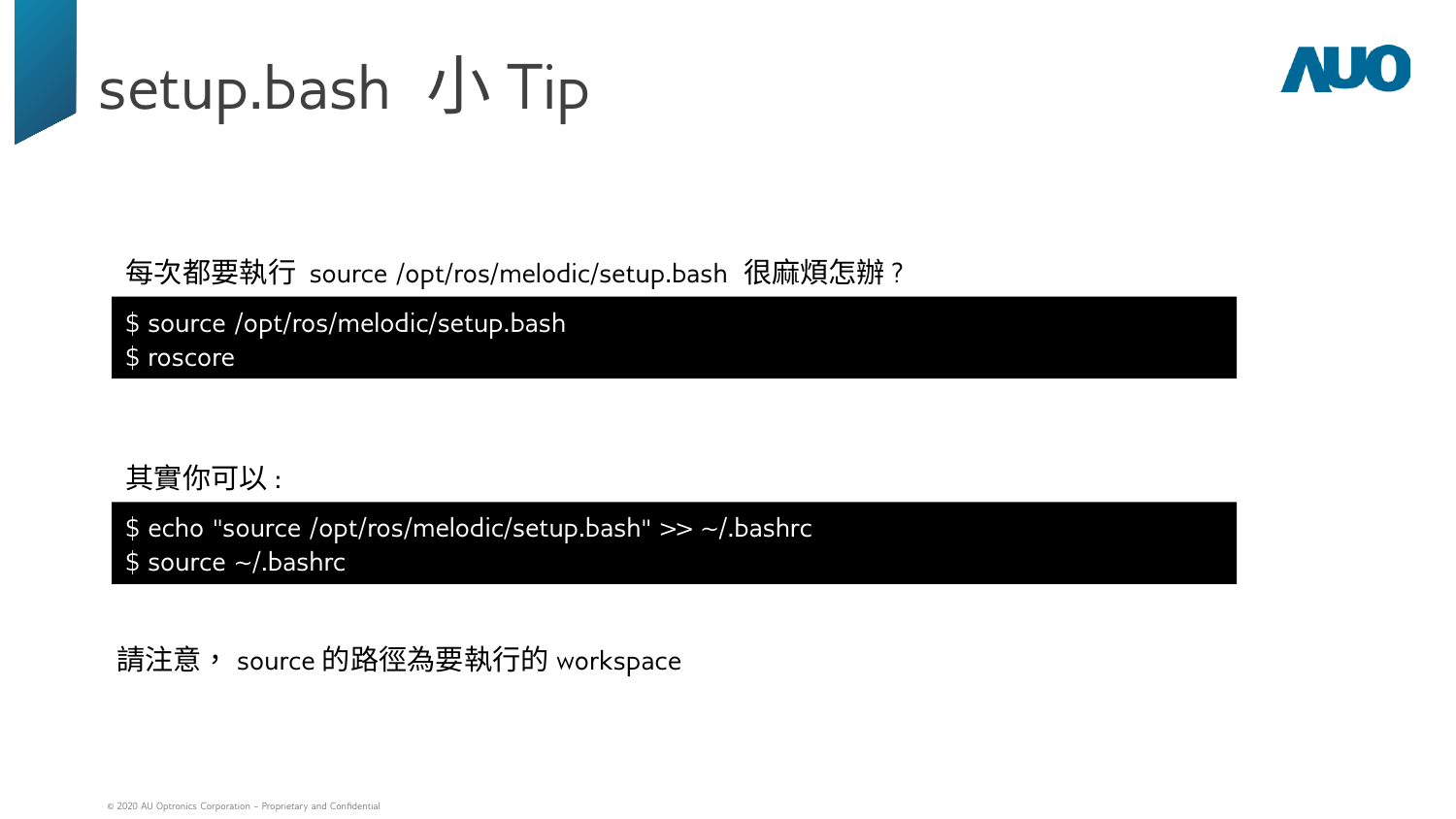

# setup.bash 小Tip
每次都要執行 source /opt/ros/melodic/setup.bash 很麻煩怎辦?
$ source /opt/ros/melodic/setup.bash
$ roscore
其實你可以:
$ echo "source /opt/ros/melodic/setup.bash" >> ~/.bashrc
$ source ~/.bashrc
請注意，source的路徑為要執行的workspace